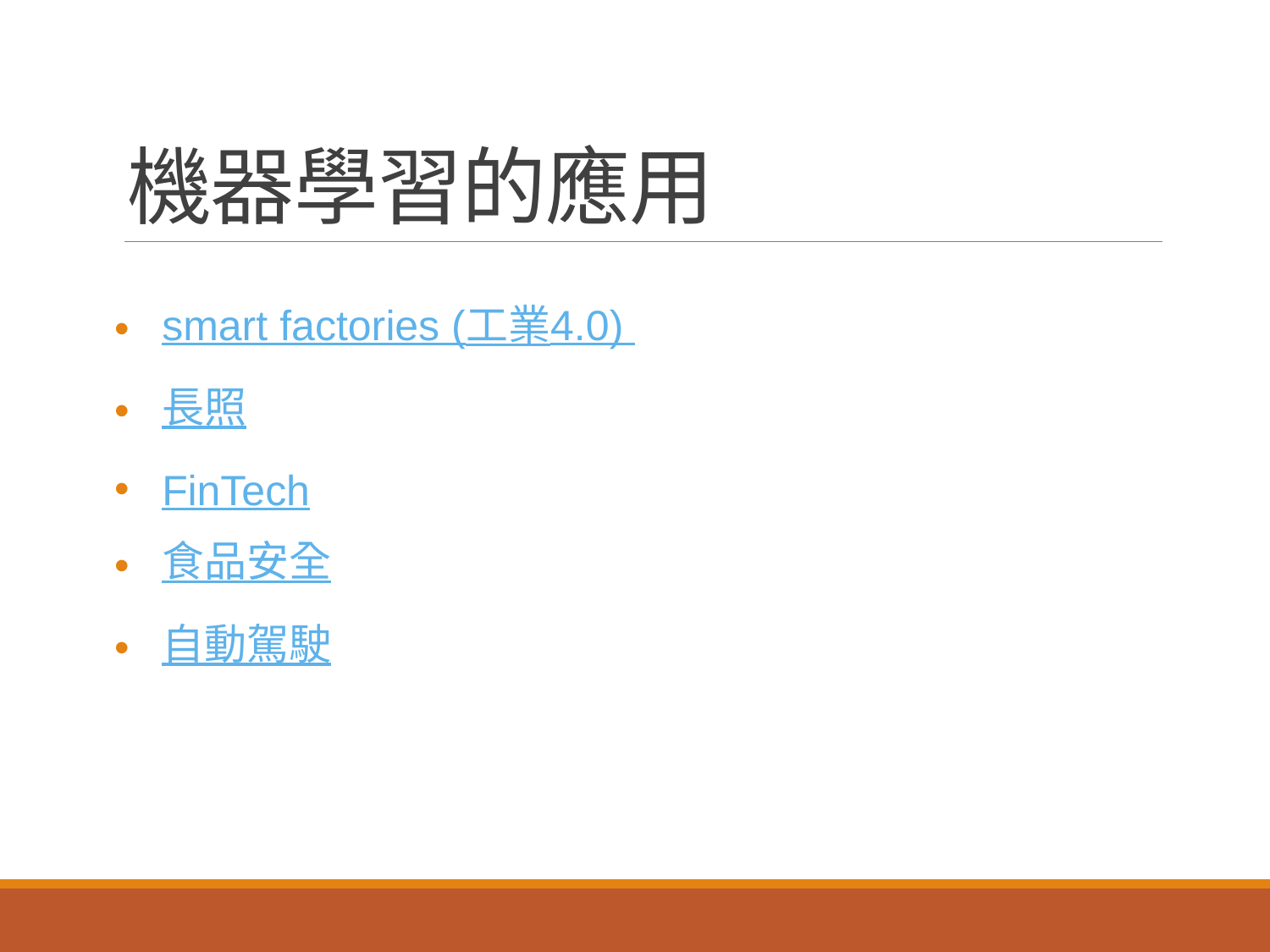

# 機器學習的應用
smart factories (工業4.0)
長照
FinTech
食品安全
自動駕駛